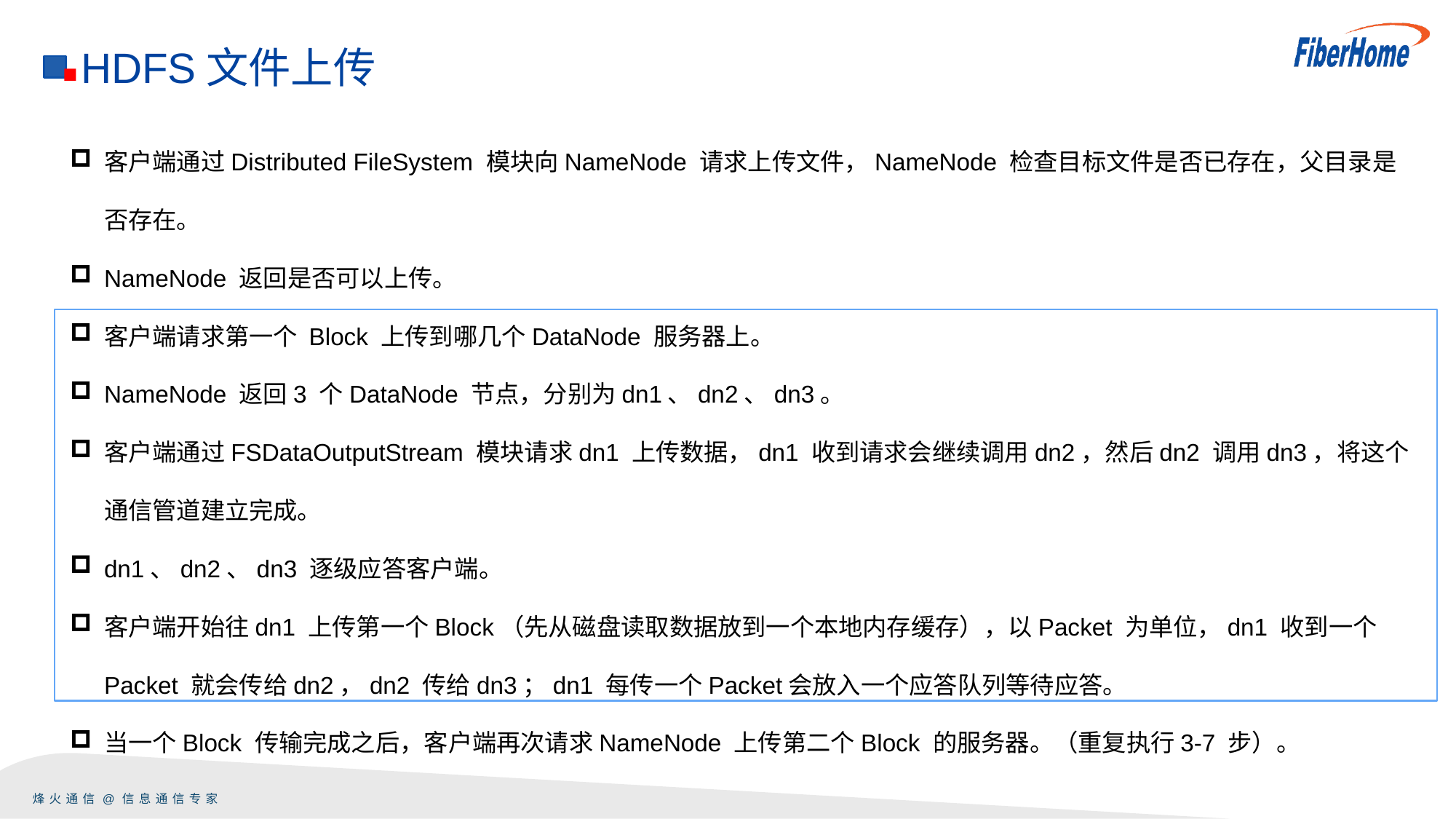

HDFS文件上传
客户端通过Distributed FileSystem 模块向NameNode 请求上传文件，NameNode 检查目标文件是否已存在，父目录是否存在。
NameNode 返回是否可以上传。
客户端请求第一个 Block 上传到哪几个DataNode 服务器上。
NameNode 返回3 个DataNode 节点，分别为dn1、dn2、dn3。
客户端通过FSDataOutputStream 模块请求dn1 上传数据，dn1 收到请求会继续调用dn2，然后dn2 调用dn3，将这个通信管道建立完成。
dn1、dn2、dn3 逐级应答客户端。
客户端开始往dn1 上传第一个Block（先从磁盘读取数据放到一个本地内存缓存），以Packet 为单位，dn1 收到一个Packet 就会传给dn2，dn2 传给dn3；dn1 每传一个Packet会放入一个应答队列等待应答。
当一个Block 传输完成之后，客户端再次请求NameNode 上传第二个Block 的服务器。（重复执行3-7 步）。